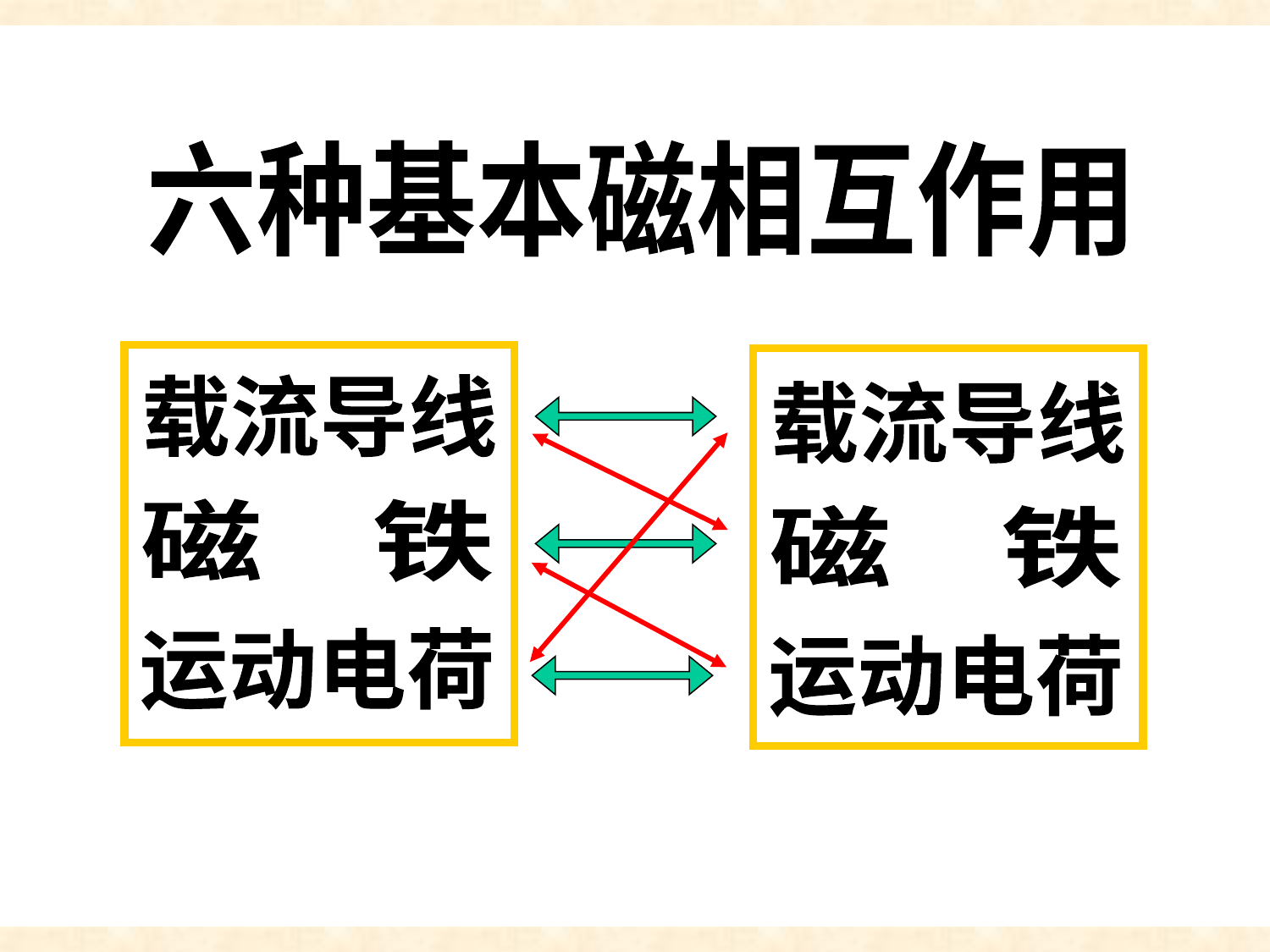

磁起源结论
六种基本磁相互作用

载流导线
磁    铁
运动电荷
载流导线
磁    铁
运动电荷